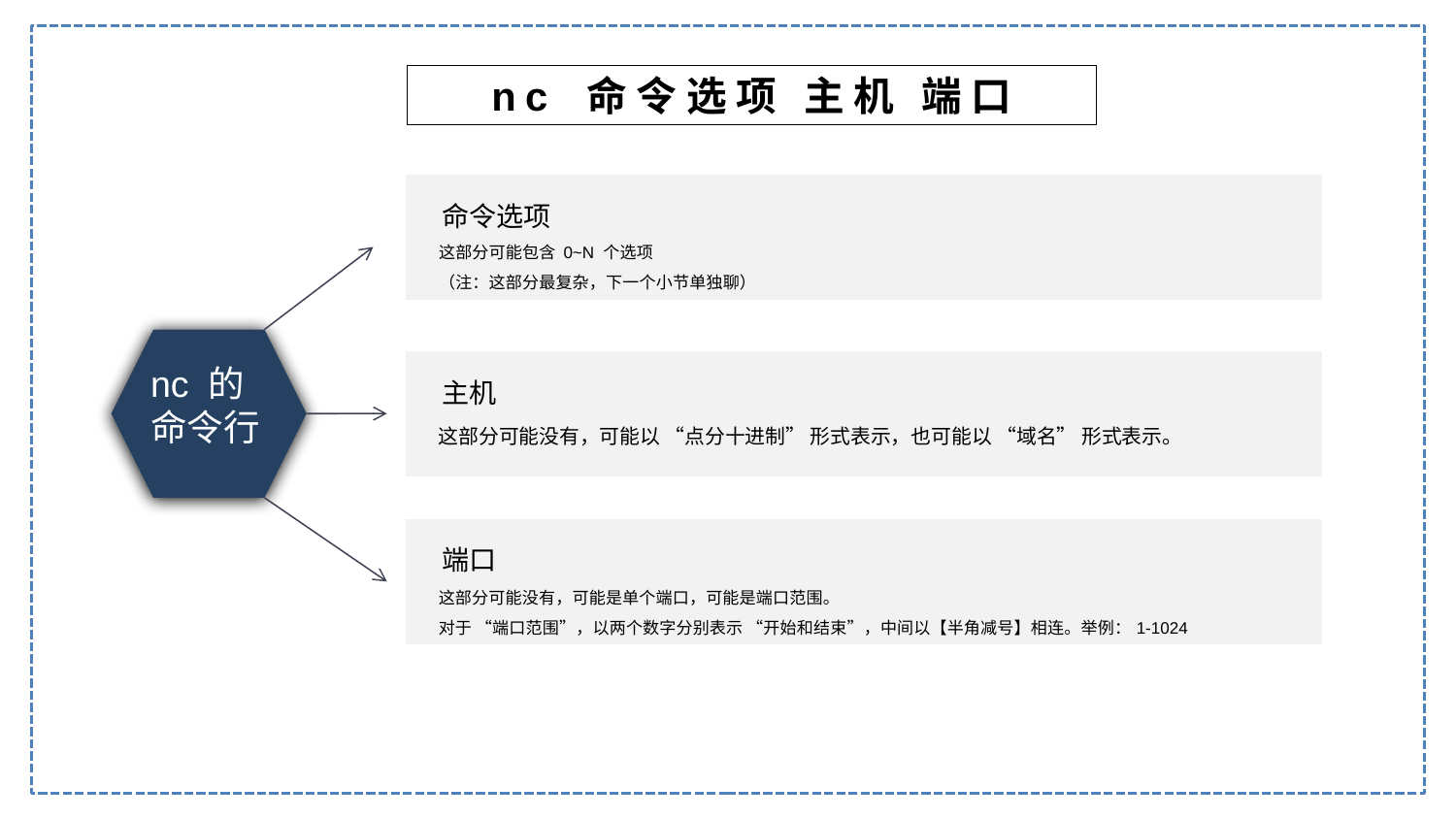

nc 命令选项 主机 端口

命令选项
这部分可能包含 0~N 个选项
（注：这部分最复杂，下一个小节单独聊）

主机
nc 的命令行
这部分可能没有，可能以 “点分十进制” 形式表示，也可能以 “域名” 形式表示。

端口
这部分可能没有，可能是单个端口，可能是端口范围。
对于 “端口范围”，以两个数字分别表示 “开始和结束”，中间以【半角减号】相连。举例：1-1024